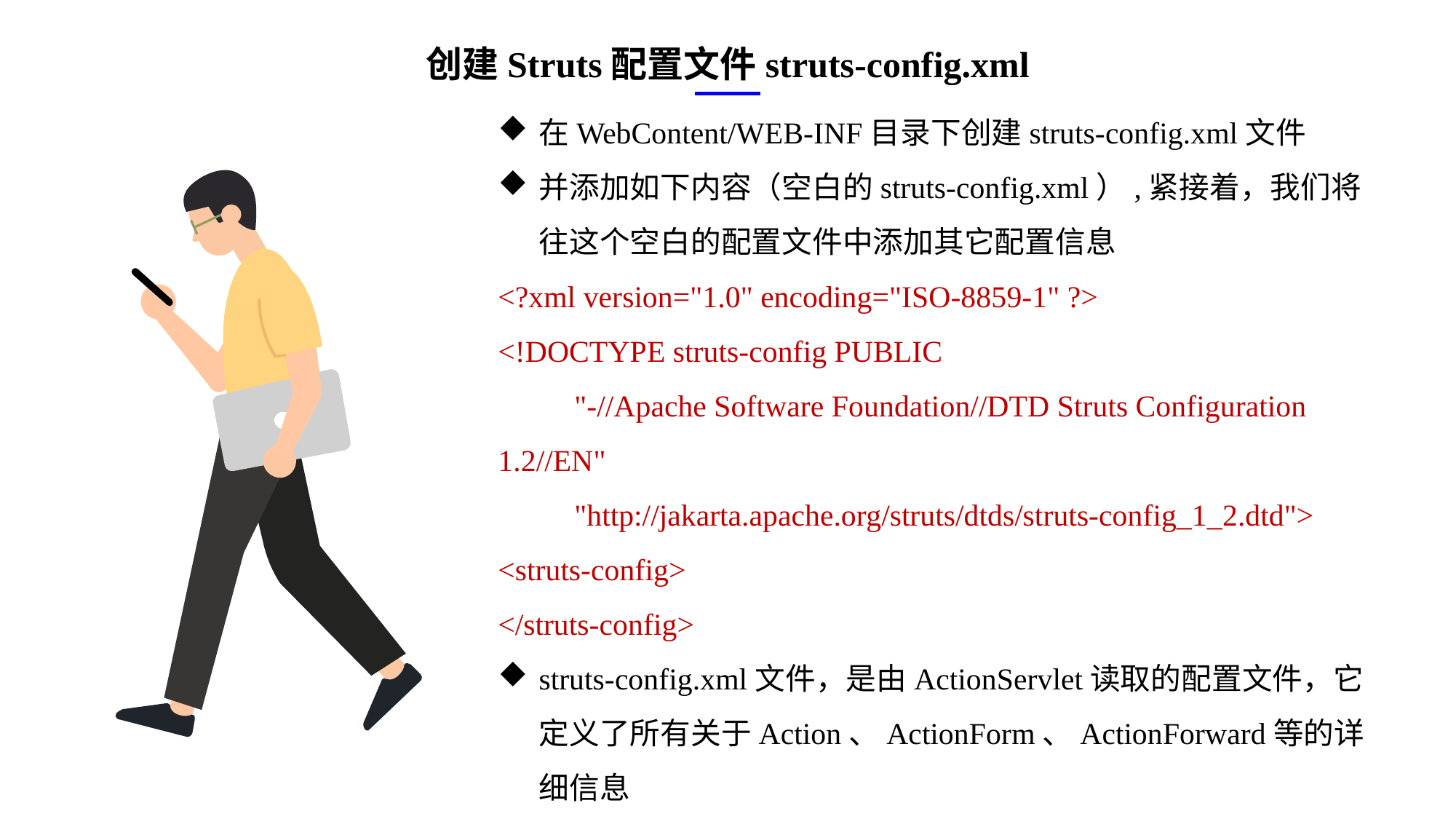

创建Struts配置文件struts-config.xml
在WebContent/WEB-INF目录下创建struts-config.xml文件
并添加如下内容（空白的struts-config.xml）,紧接着，我们将往这个空白的配置文件中添加其它配置信息
<?xml version="1.0" encoding="ISO-8859-1" ?>
<!DOCTYPE struts-config PUBLIC
          "-//Apache Software Foundation//DTD Struts Configuration 1.2//EN"
          "http://jakarta.apache.org/struts/dtds/struts-config_1_2.dtd">
<struts-config>
</struts-config>
struts-config.xml文件，是由ActionServlet读取的配置文件，它定义了所有关于Action、ActionForm、ActionForward等的详细信息

e7d195523061f1c0ae0eb3eed39d2bcef4622b2499a05fe6567B54A876BEB457BD1EB8EBE9915191D1FA2E860D28D251AB291D9CBBDD28D4BD16020FD75D8281481517FC21E86E4C931520AFA1087E92E357E3DB373CA326F6F926B1A67F681E99E875FFD293B2C32B3919AE4D43F9436862A7DD54F9346DF3662D8AB7319030EF75D53FF682DE13